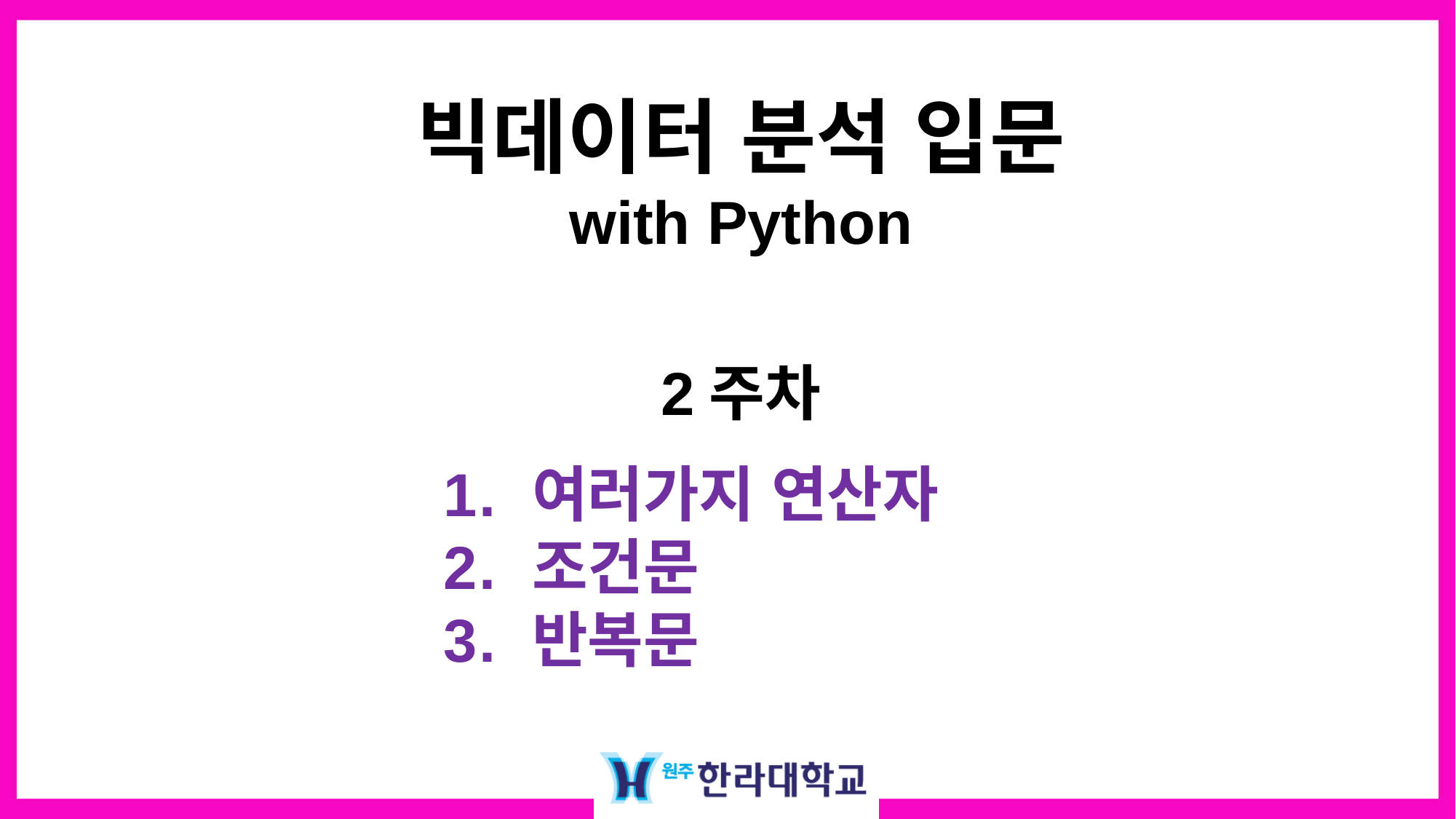

빅데이터 분석 입문
with Python

2주차
여러가지 연산자
조건문
반복문